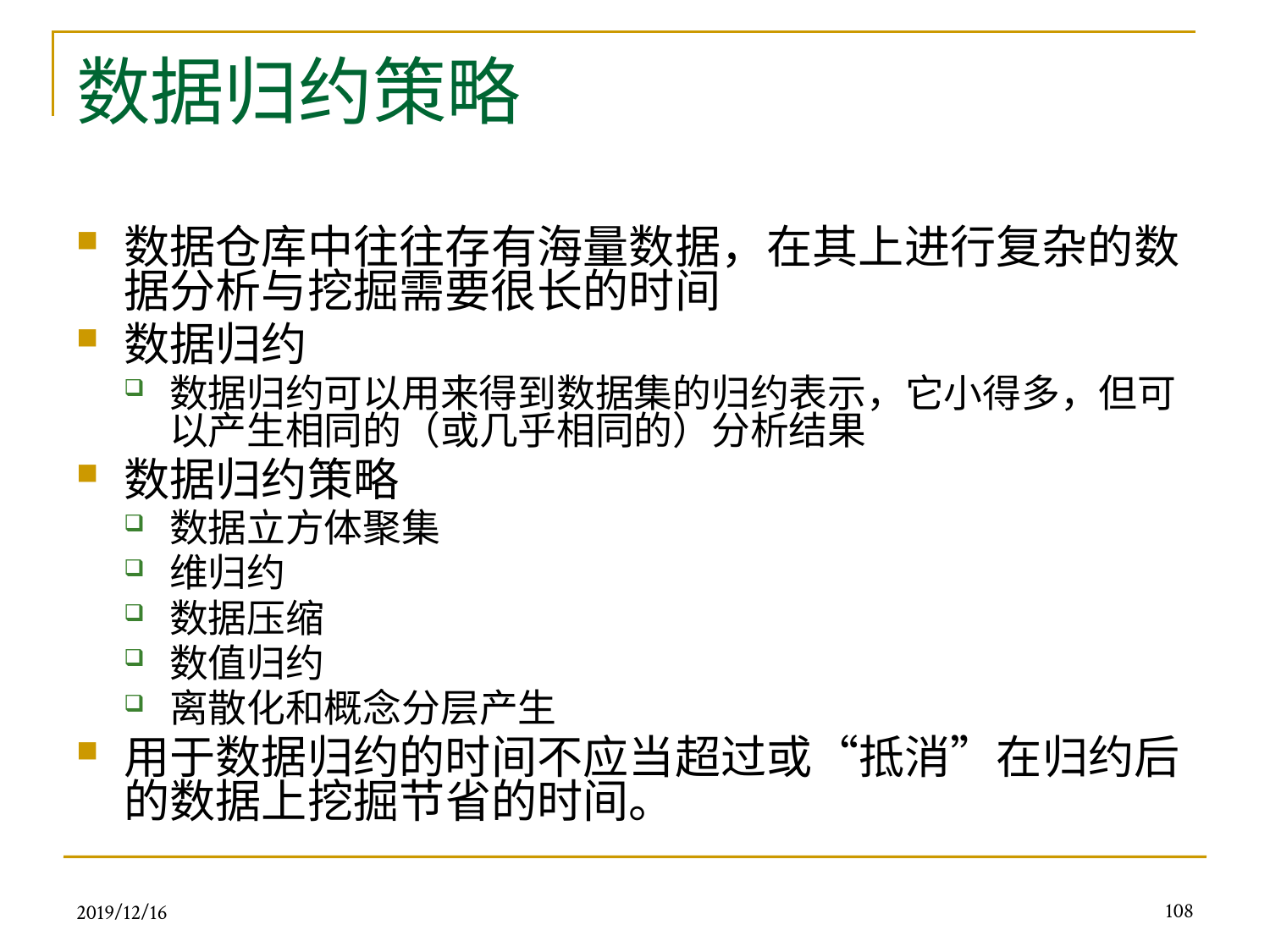

# 数据归约策略
数据仓库中往往存有海量数据，在其上进行复杂的数据分析与挖掘需要很长的时间
数据归约
数据归约可以用来得到数据集的归约表示，它小得多，但可以产生相同的（或几乎相同的）分析结果
数据归约策略
数据立方体聚集
维归约
数据压缩
数值归约
离散化和概念分层产生
用于数据归约的时间不应当超过或“抵消”在归约后的数据上挖掘节省的时间。
2019/12/16
108